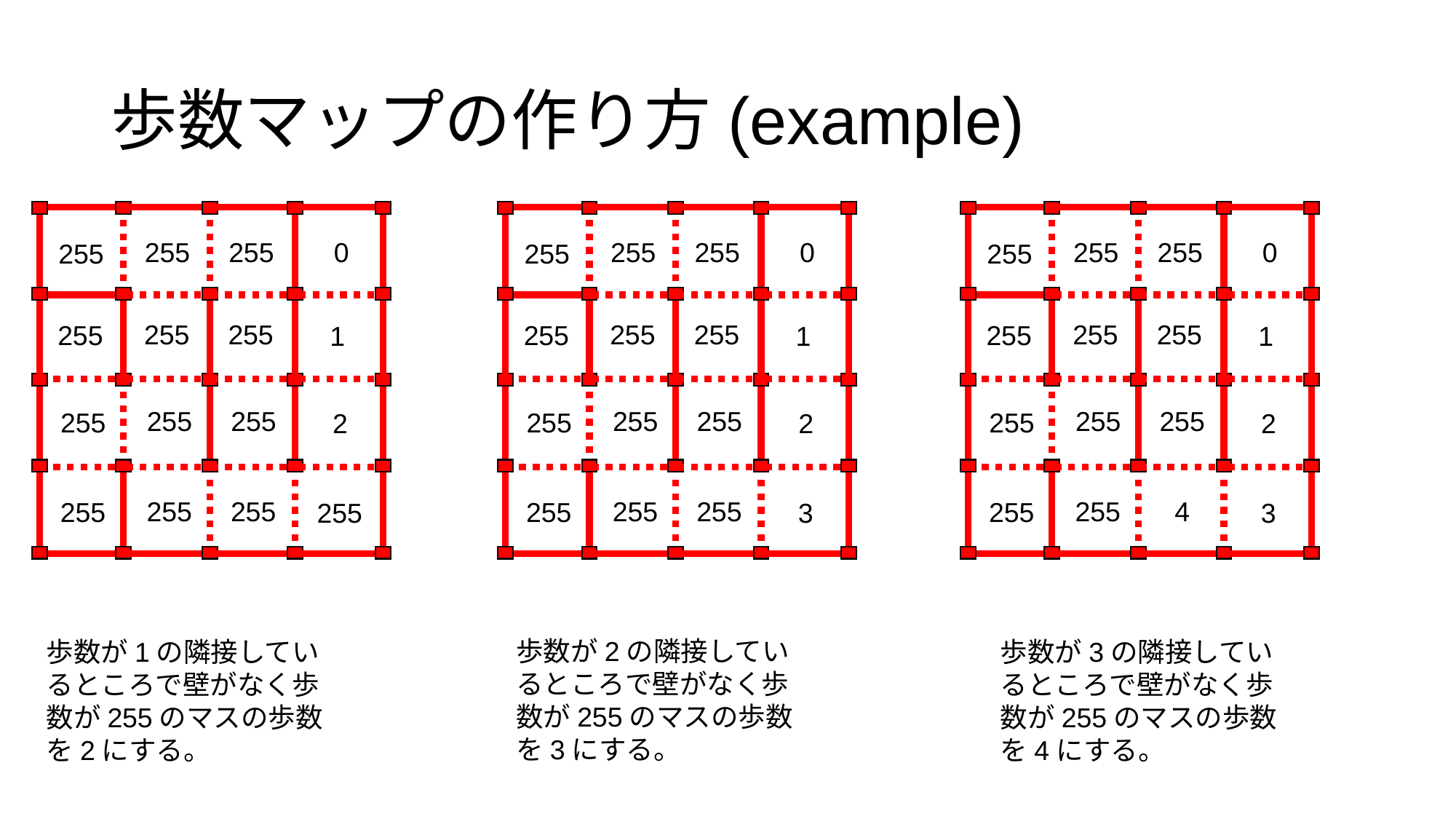

# 歩数マップの作り方(example)

  0
  0
  0
255
255
255
255
255
255
255
255
255

255
255
255
255
255
255
255
255
255
  1
  1
  1

255
255
255
255
255
255
255
255
255
  2
  2
  2

255
255
255
255
255
  4
255
255
255
255
  3
  3

歩数が2の隣接しているところで壁がなく歩数が255のマスの歩数を3にする。
歩数が1の隣接しているところで壁がなく歩数が255のマスの歩数を2にする。
歩数が3の隣接しているところで壁がなく歩数が255のマスの歩数を4にする。